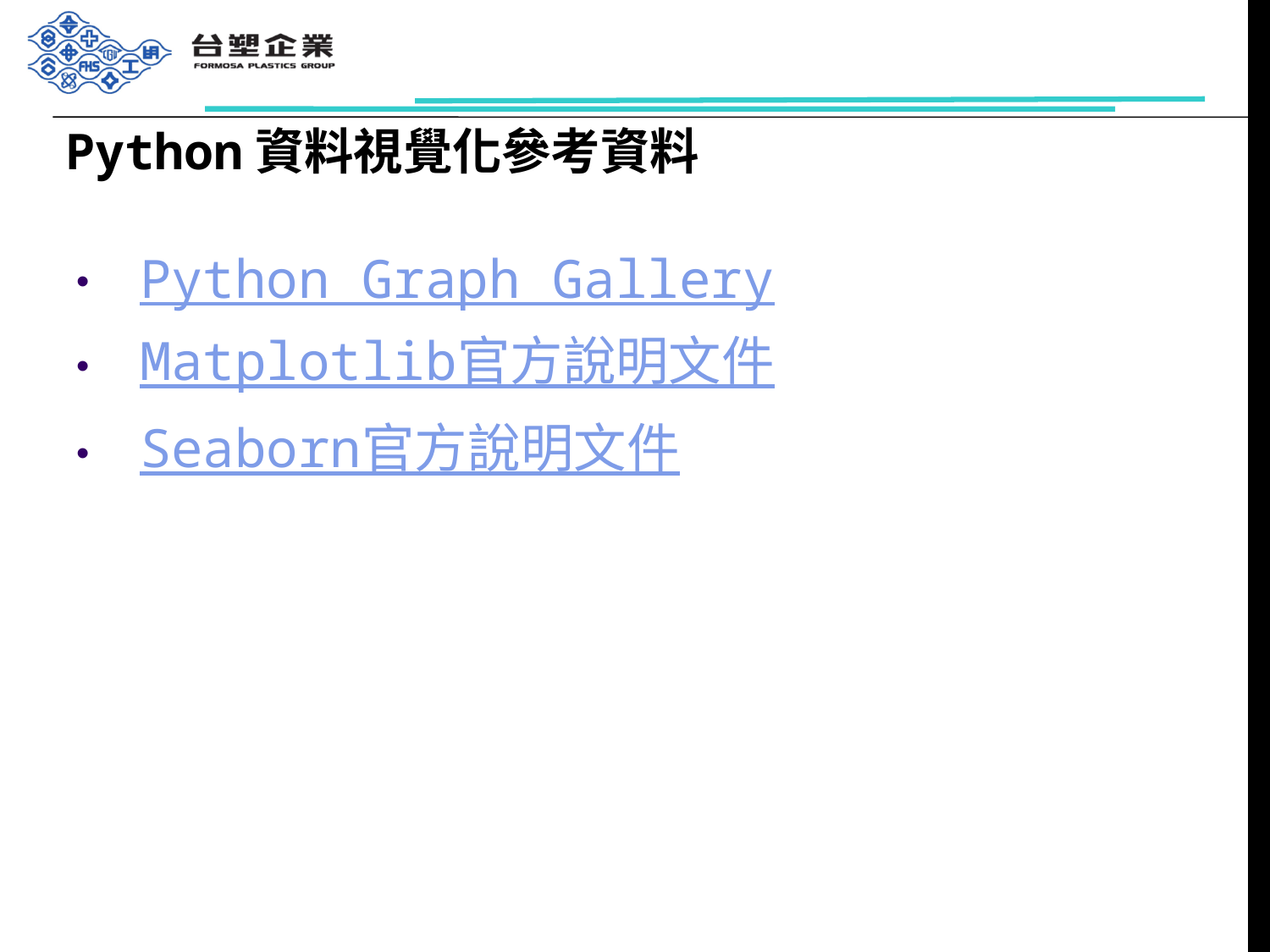

# Python資料視覺化參考資料
Python Graph Gallery
Matplotlib官方說明文件
Seaborn官方說明文件